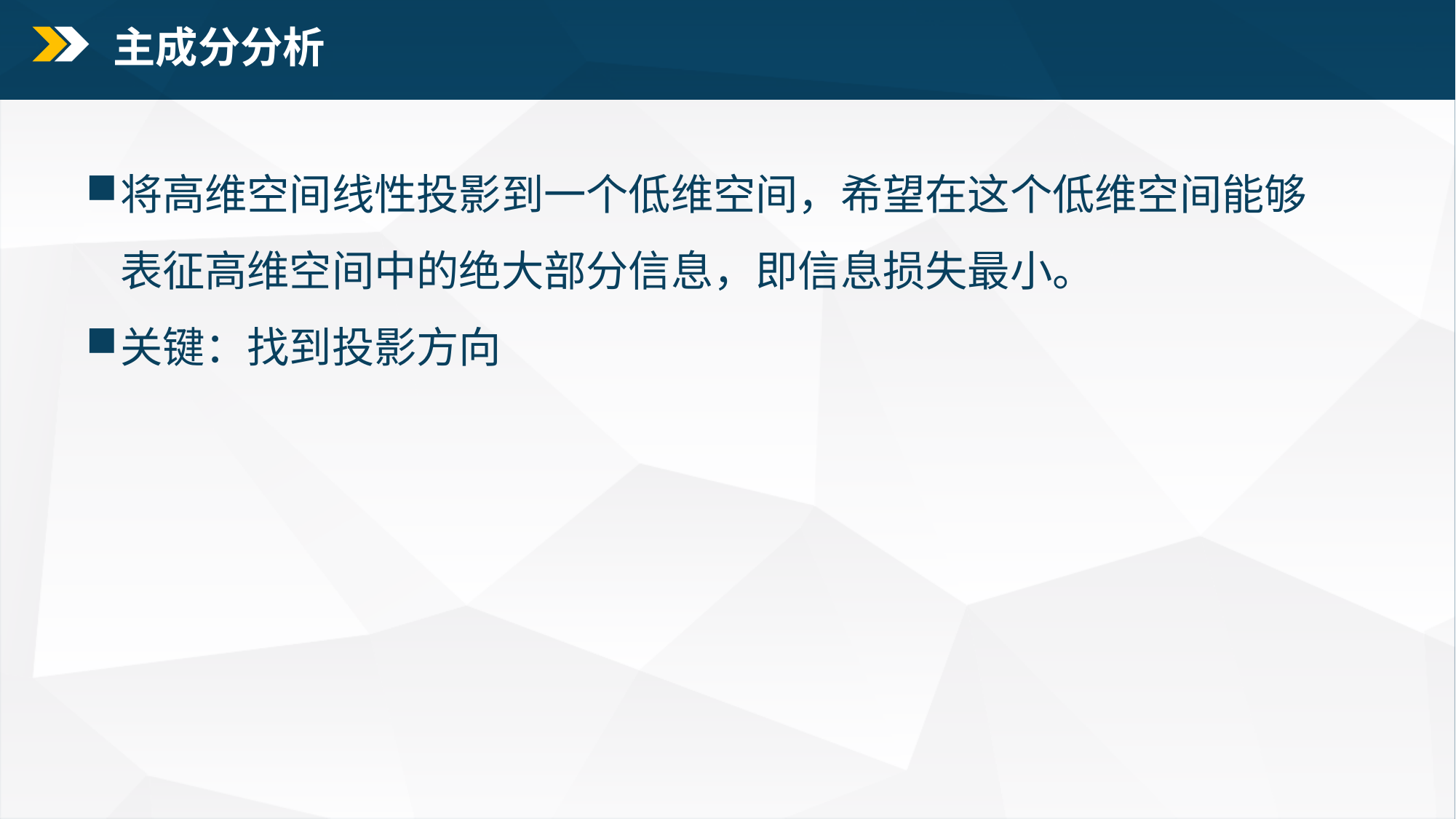

主成分分析
将高维空间线性投影到一个低维空间，希望在这个低维空间能够表征高维空间中的绝大部分信息，即信息损失最小。
关键：找到投影方向